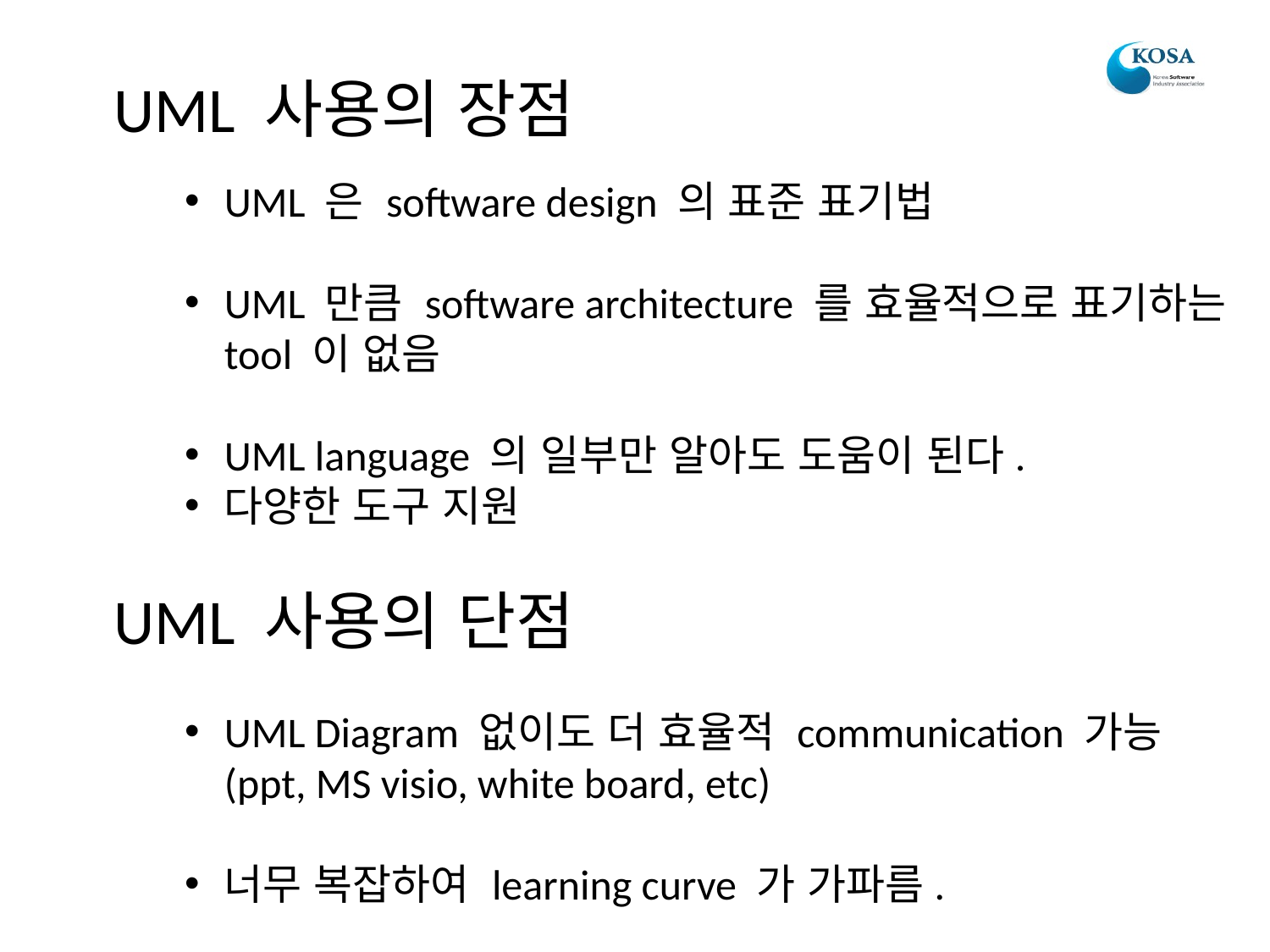

UML 사용의 장점
UML 은 software design 의 표준 표기법

UML 만큼 software architecture 를 효율적으로 표기하는 tool 이 없음

UML language 의 일부만 알아도 도움이 된다.
다양한 도구 지원
UML 사용의 단점
UML Diagram 없이도 더 효율적 communication 가능
(ppt, MS visio, white board, etc)

너무 복잡하여 learning curve 가 가파름.